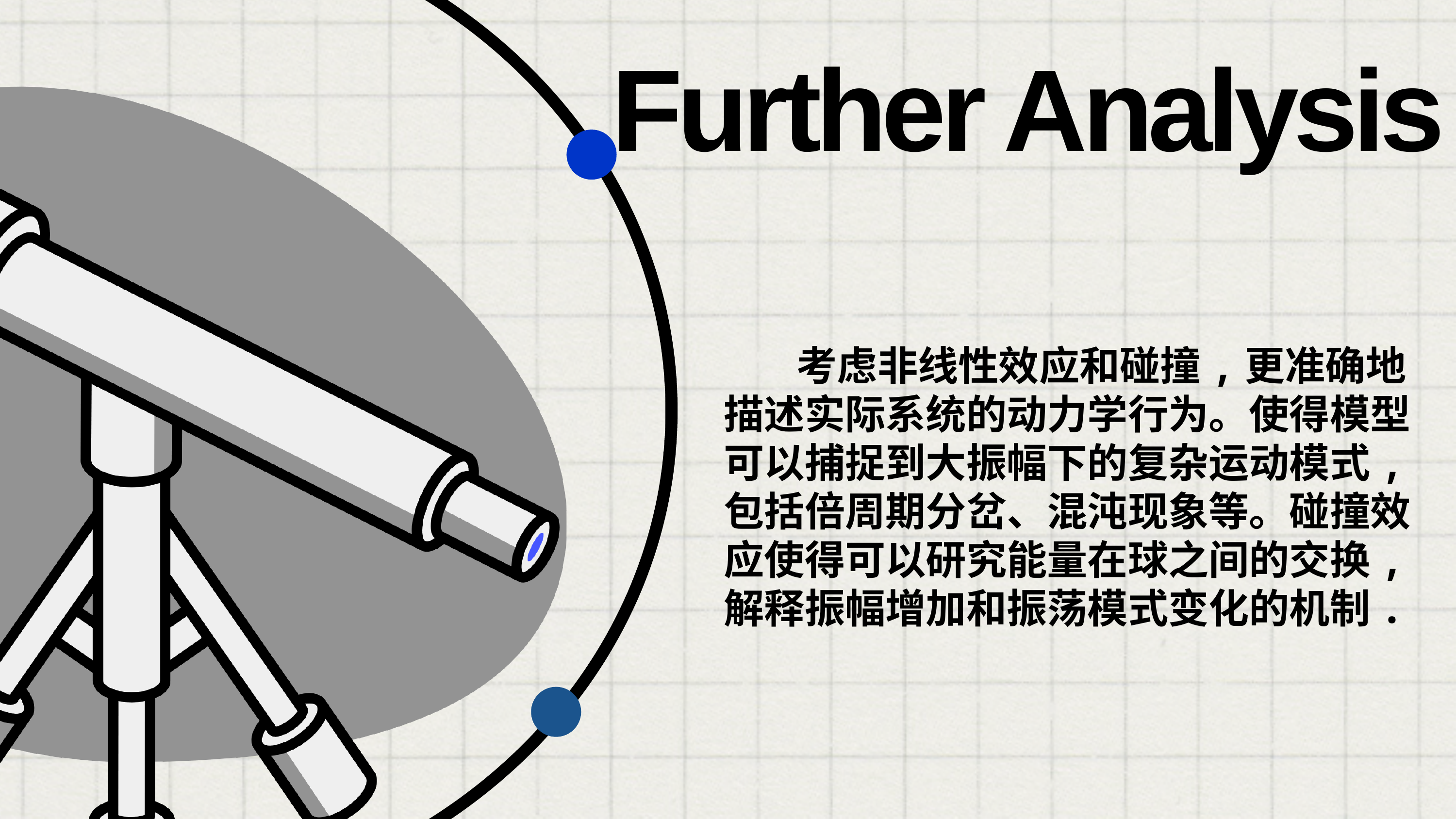

Further Analysis

	考虑非线性效应和碰撞,更准确地描述实际系统的动力学行为。使得模型可以捕捉到大振幅下的复杂运动模式,包括倍周期分岔、混沌现象等。碰撞效应使得可以研究能量在球之间的交换,解释振幅增加和振荡模式变化的机制.